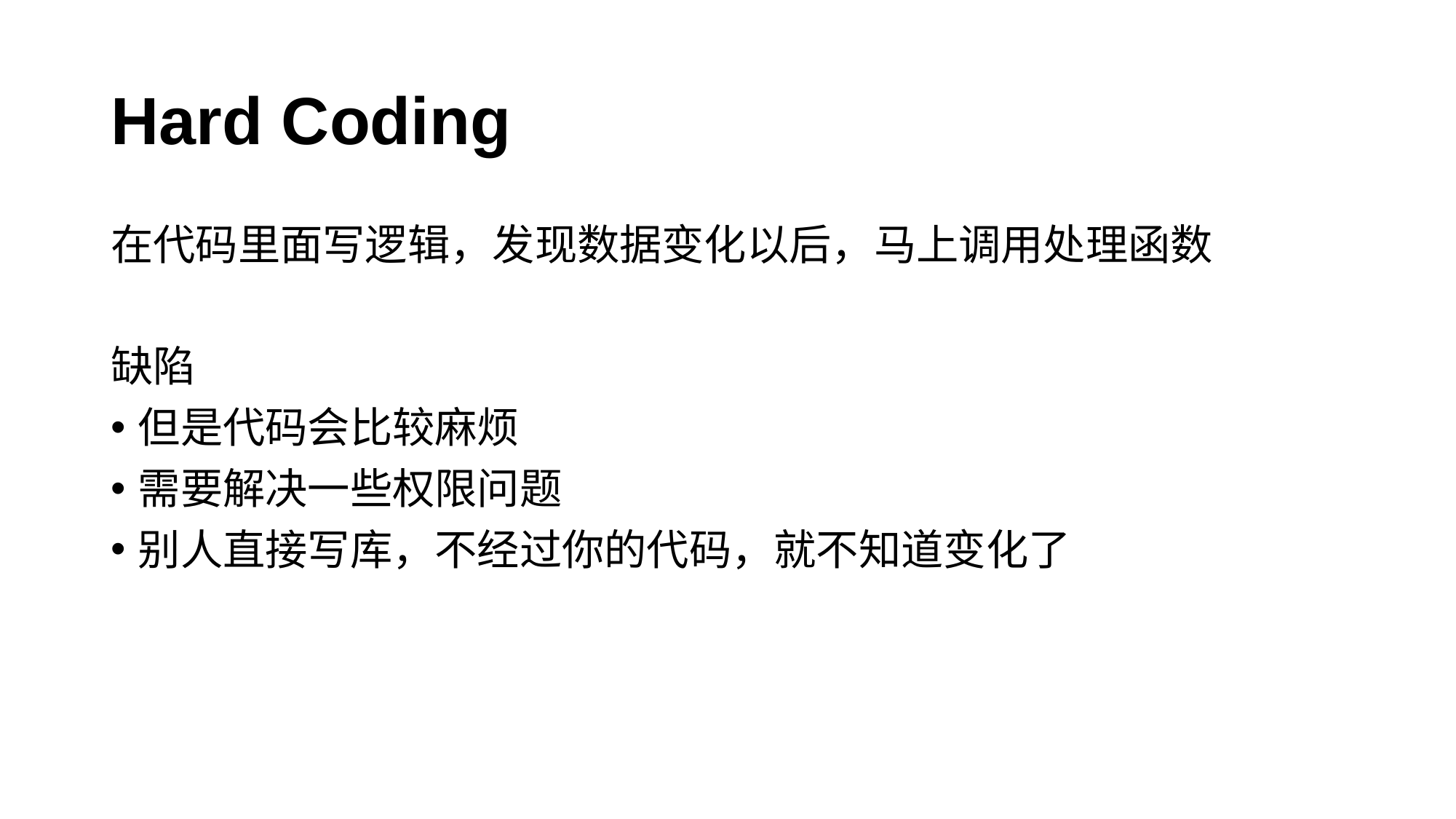

# Hard Coding
在代码里面写逻辑，发现数据变化以后，马上调用处理函数

缺陷
但是代码会比较麻烦
需要解决一些权限问题
别人直接写库，不经过你的代码，就不知道变化了